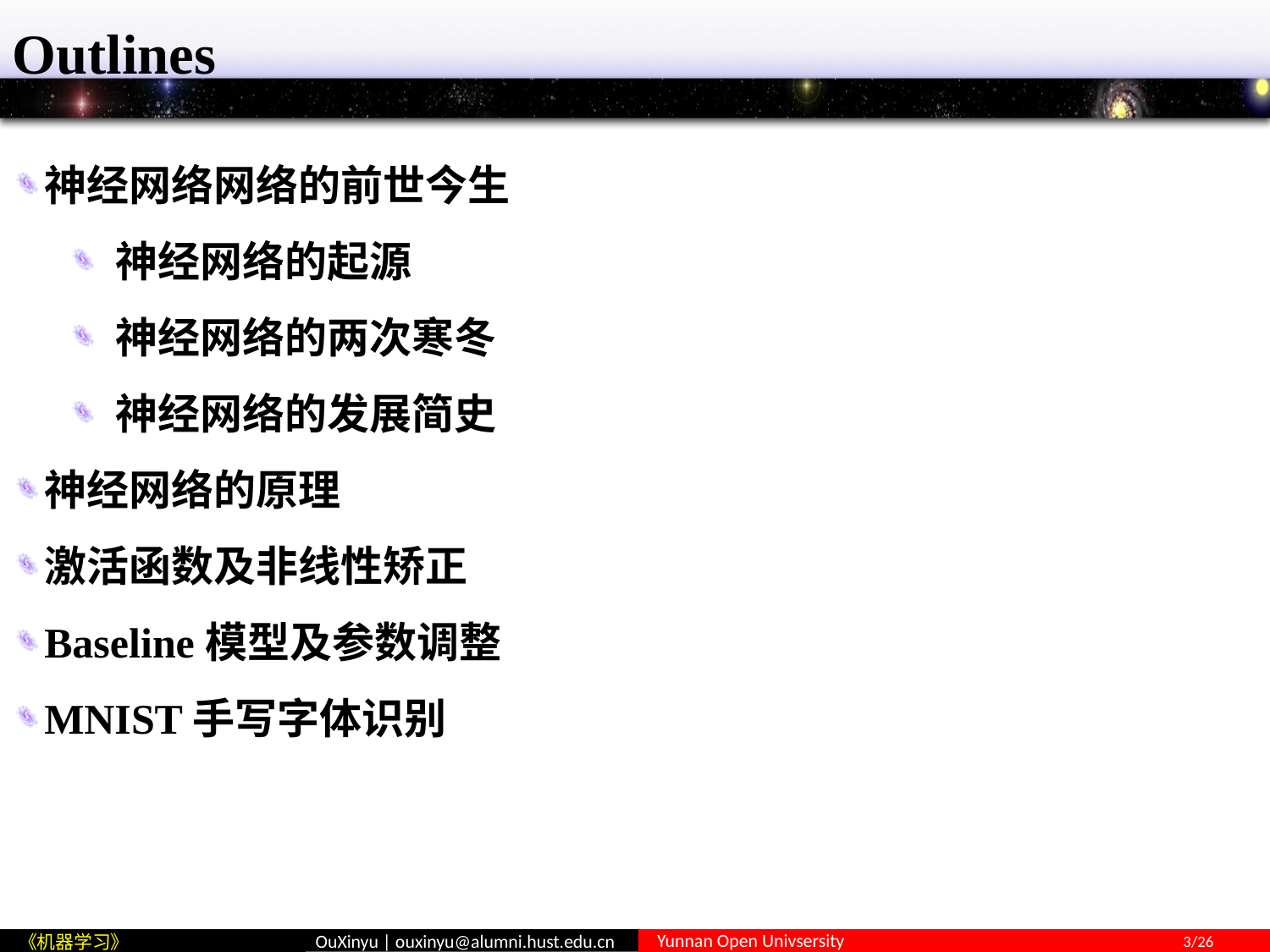

# Outlines
神经网络网络的前世今生
神经网络的起源
神经网络的两次寒冬
神经网络的发展简史
神经网络的原理
激活函数及非线性矫正
Baseline模型及参数调整
MNIST手写字体识别